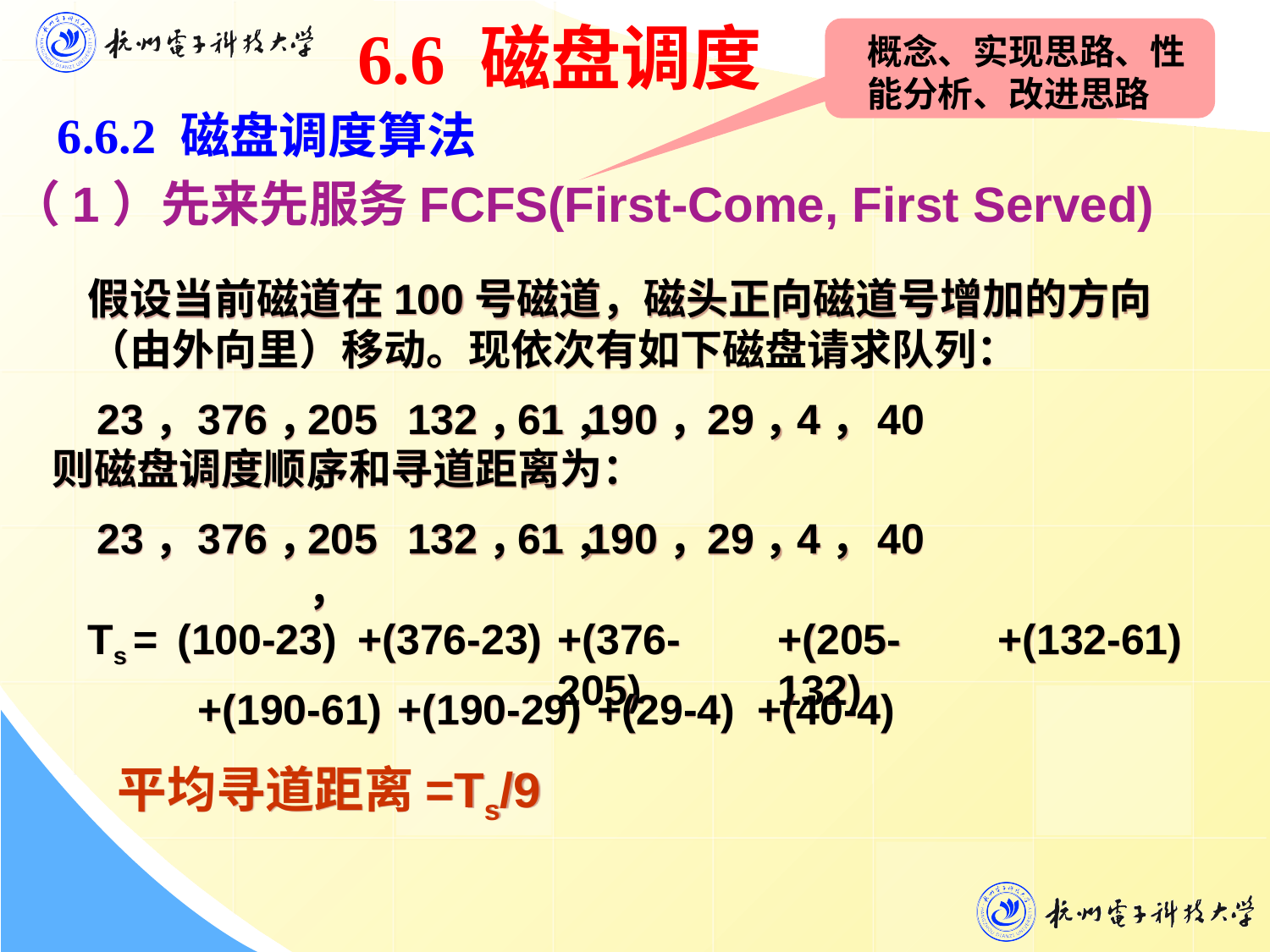

6.6 磁盘调度
概念、实现思路、性能分析、改进思路
6.6.2 磁盘调度算法
（1）先来先服务FCFS(First-Come, First Served)
假设当前磁道在100号磁道，磁头正向磁道号增加的方向（由外向里）移动。现依次有如下磁盘请求队列：
23，
376，
205，
132，
61，
190，
29，
4，
40
则磁盘调度顺序和寻道距离为：
23，
376，
205，
132，
61，
190，
29，
4，
40
Ts =
(100-23)
+(376-23)
+(376-205)
+(205-132)
+(132-61)
+(190-61)
+(190-29)
+(29-4)
+(40-4)
平均寻道距离=Ts/9